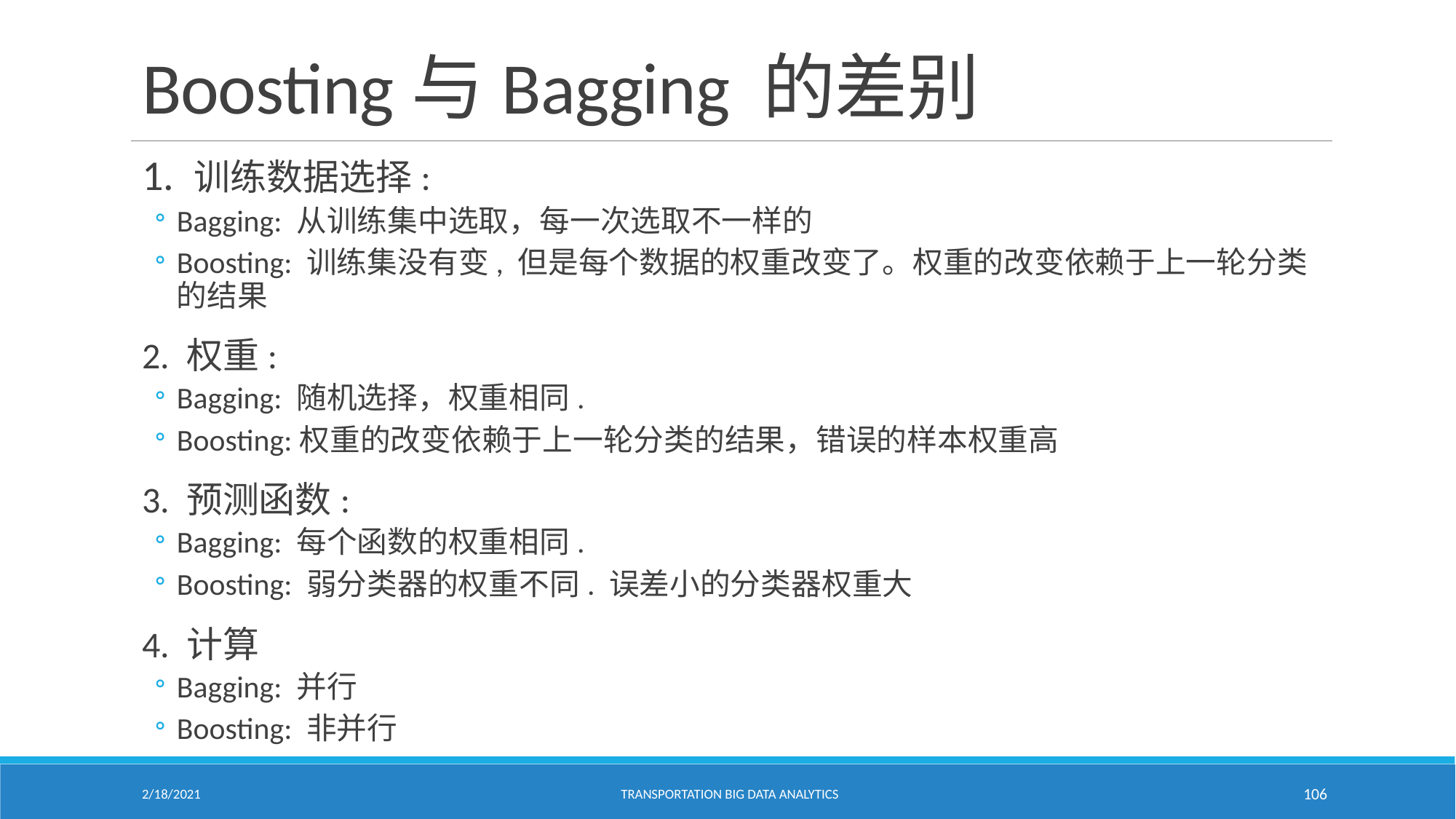

# Boosting与Bagging 的差别
1. 训练数据选择:
Bagging: 从训练集中选取，每一次选取不一样的
Boosting: 训练集没有变, 但是每个数据的权重改变了。权重的改变依赖于上一轮分类的结果
2. 权重:
Bagging: 随机选择，权重相同.
Boosting:权重的改变依赖于上一轮分类的结果，错误的样本权重高
3. 预测函数:
Bagging: 每个函数的权重相同.
Boosting: 弱分类器的权重不同. 误差小的分类器权重大
4. 计算
Bagging: 并行
Boosting: 非并行
2/18/2021
Transportation Big Data Analytics
106